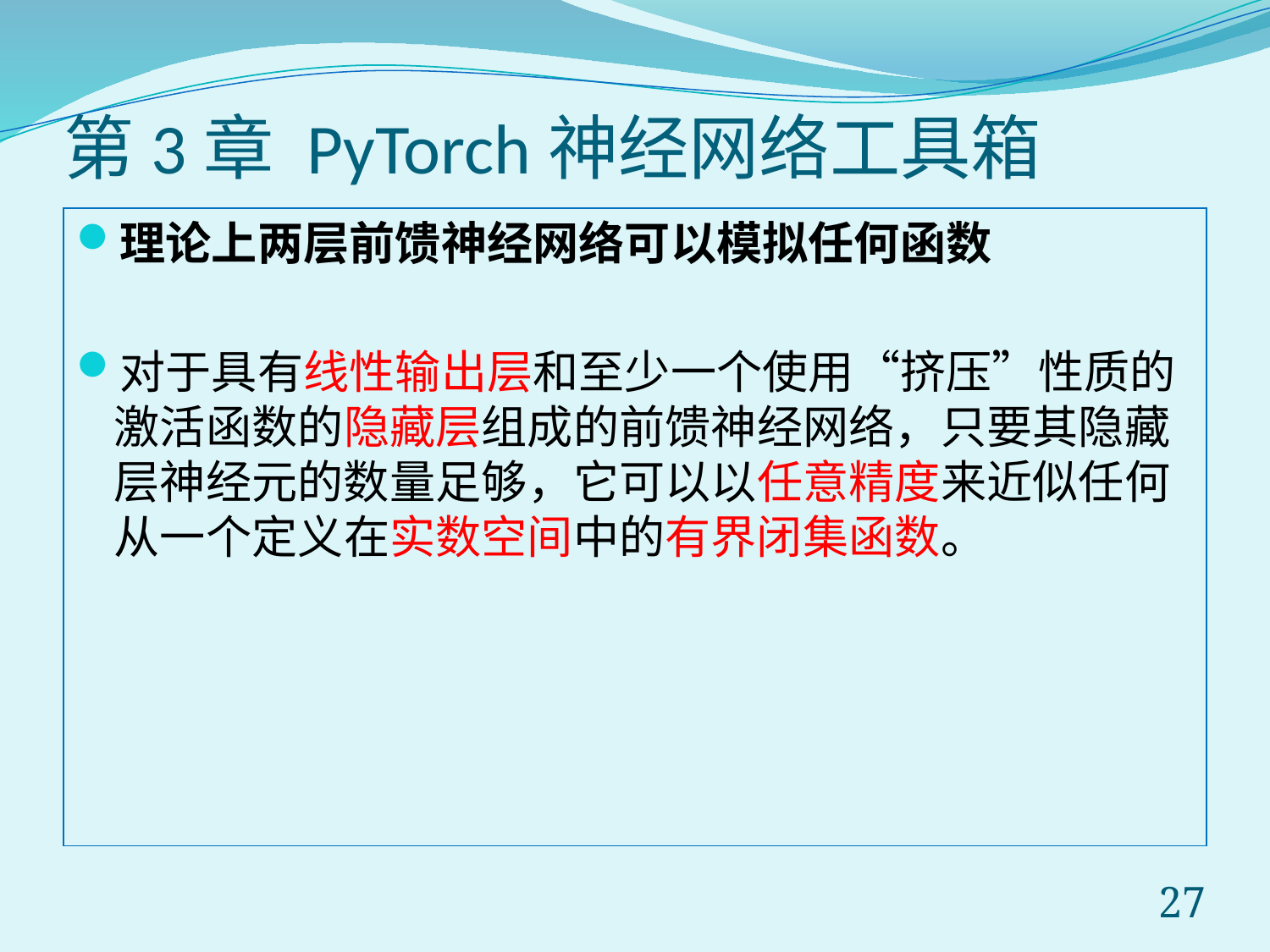

# 第3章 PyTorch神经网络工具箱
理论上两层前馈神经网络可以模拟任何函数

对于具有线性输出层和至少一个使用“挤压”性质的激活函数的隐藏层组成的前馈神经网络，只要其隐藏层神经元的数量足够，它可以以任意精度来近似任何从一个定义在实数空间中的有界闭集函数。

27